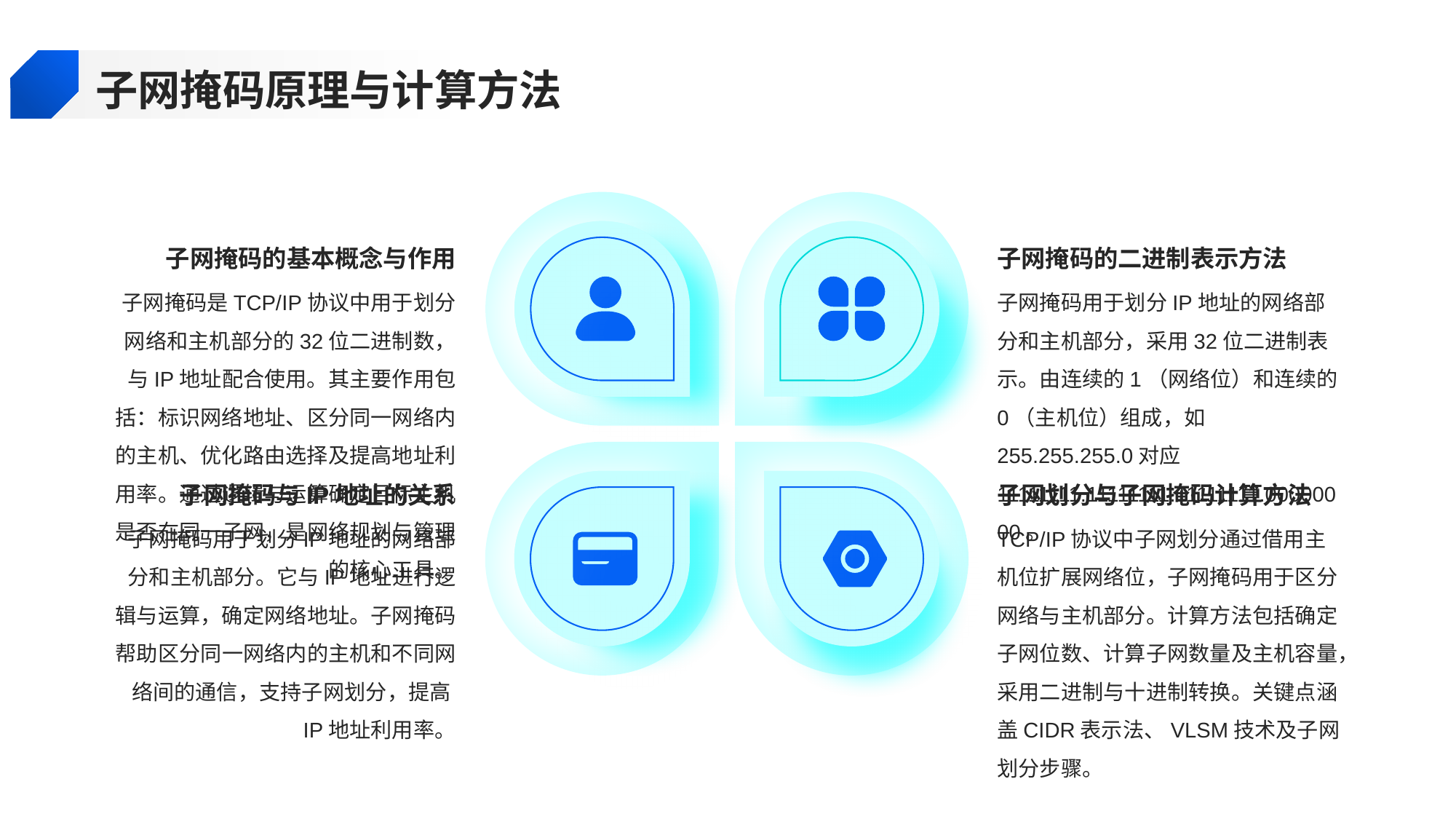

子网掩码原理与计算方法

子网掩码的基本概念与作用
子网掩码的二进制表示方法

子网掩码是TCP/IP协议中用于划分网络和主机部分的32位二进制数，与IP地址配合使用。其主要作用包括：标识网络地址、区分同一网络内的主机、优化路由选择及提高地址利用率。通过逻辑与运算确定目标主机是否在同一子网，是网络规划与管理的核心工具。
子网掩码用于划分IP地址的网络部分和主机部分，采用32位二进制表示。由连续的1（网络位）和连续的0（主机位）组成，如255.255.255.0对应11111111.11111111.11111111.00000000。

子网掩码与IP地址的关系
子网划分与子网掩码计算方法

子网掩码用于划分IP地址的网络部分和主机部分。它与IP地址进行逻辑与运算，确定网络地址。子网掩码帮助区分同一网络内的主机和不同网络间的通信，支持子网划分，提高IP地址利用率。
TCP/IP协议中子网划分通过借用主机位扩展网络位，子网掩码用于区分网络与主机部分。计算方法包括确定子网位数、计算子网数量及主机容量，采用二进制与十进制转换。关键点涵盖CIDR表示法、VLSM技术及子网划分步骤。